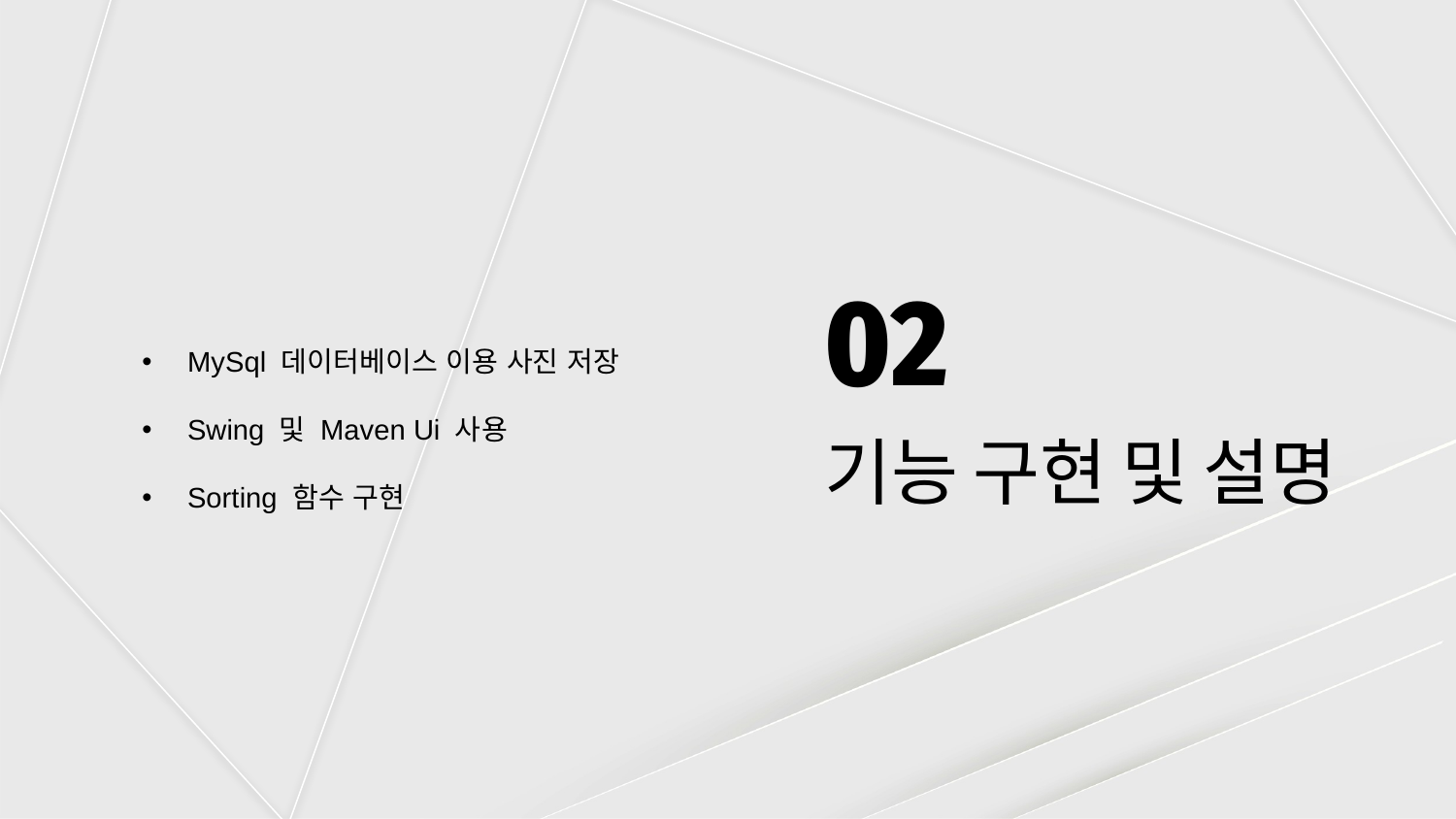

02
MySql 데이터베이스 이용 사진 저장

Swing 및 Maven Ui 사용

Sorting 함수 구현

# 기능 구현 및 설명